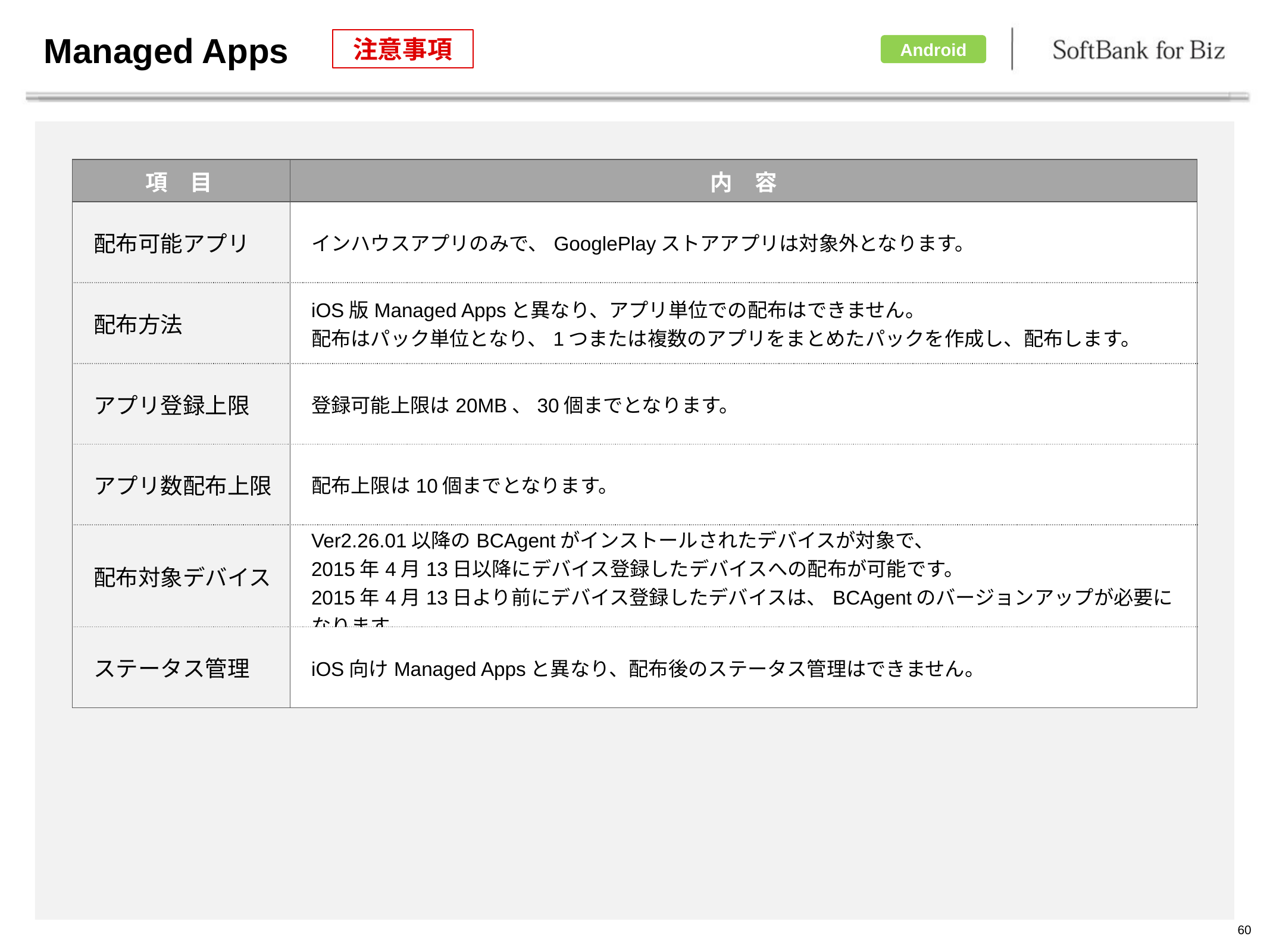

# Managed Apps
注意事項
Android
| 項　目 | 内　容 |
| --- | --- |
| 配布可能アプリ | インハウスアプリのみで、GooglePlayストアアプリは対象外となります。 |
| 配布方法 | iOS版Managed Appsと異なり、アプリ単位での配布はできません。 配布はパック単位となり、1つまたは複数のアプリをまとめたパックを作成し、配布します。 |
| アプリ登録上限 | 登録可能上限は20MB、30個までとなります。 |
| アプリ数配布上限 | 配布上限は10個までとなります。 |
| 配布対象デバイス | Ver2.26.01以降のBCAgentがインストールされたデバイスが対象で、 2015年4月13日以降にデバイス登録したデバイスへの配布が可能です。 2015年4月13日より前にデバイス登録したデバイスは、BCAgentのバージョンアップが必要になります。 |
| ステータス管理 | iOS向けManaged Appsと異なり、配布後のステータス管理はできません。 |
60